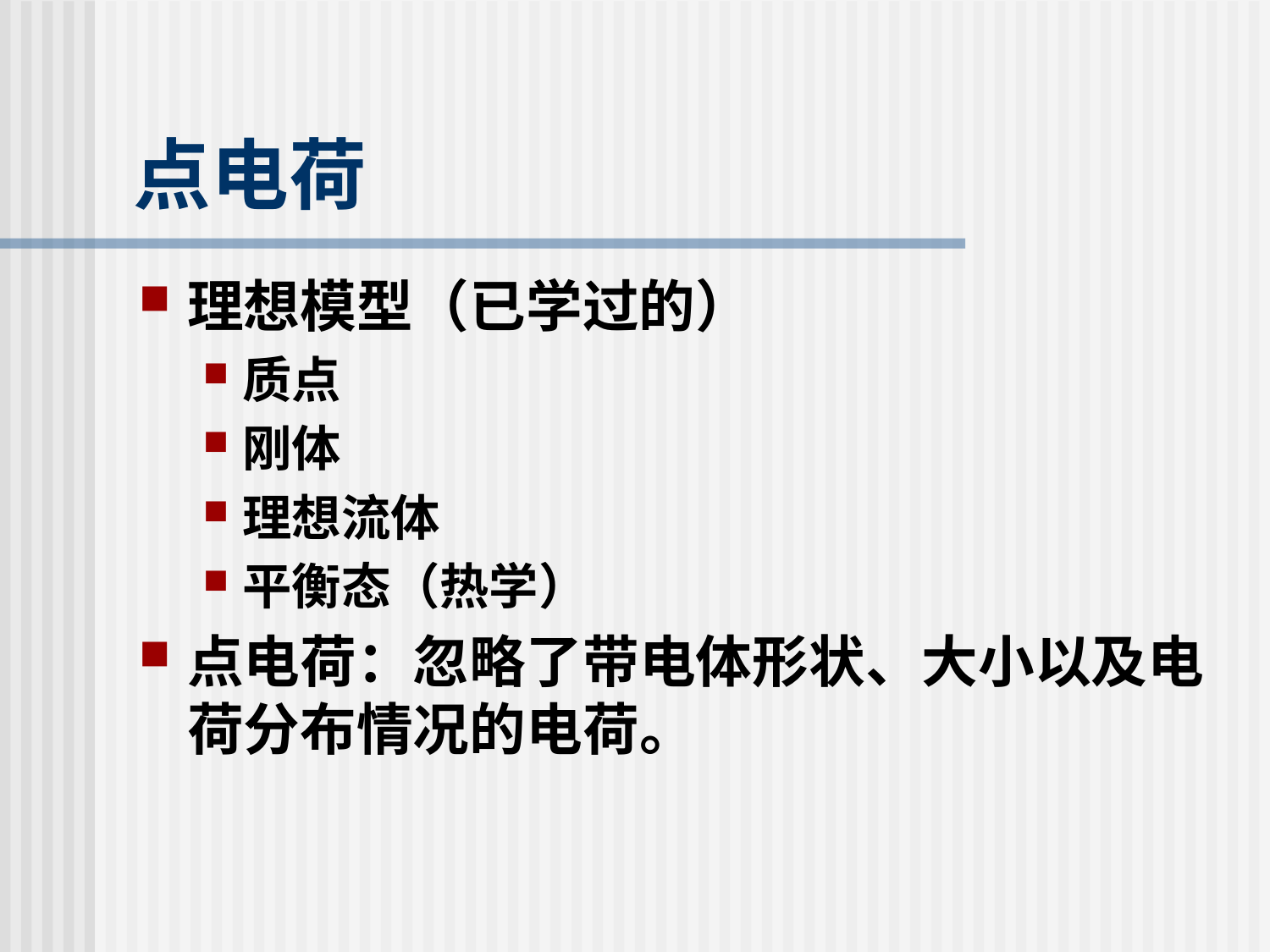

# 点电荷
理想模型（已学过的）
质点
刚体
理想流体
平衡态（热学）
点电荷：忽略了带电体形状、大小以及电荷分布情况的电荷。